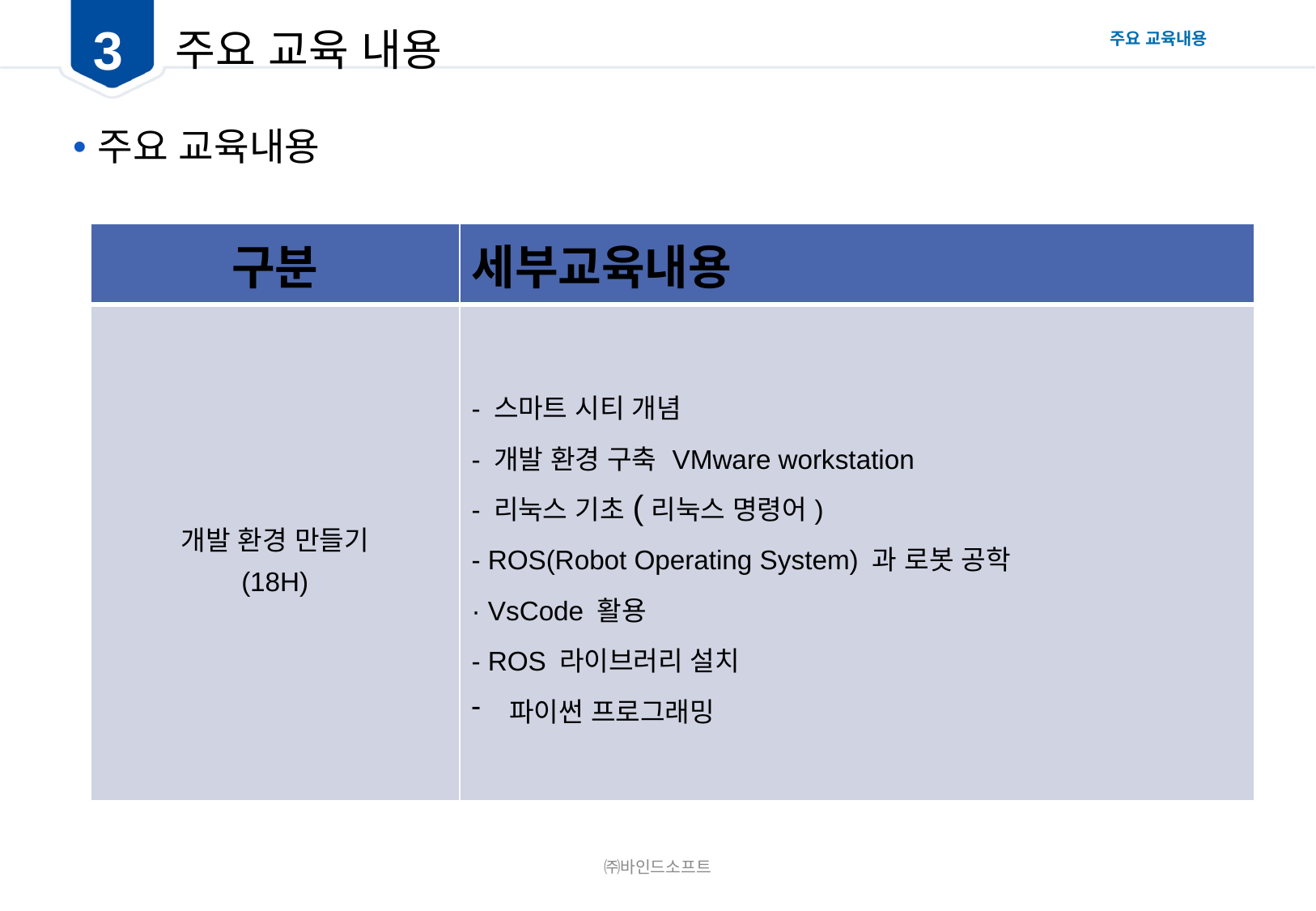

3
# 주요 교육 내용
주요 교육내용
주요 교육내용
| 구분 | 세부교육내용 |
| --- | --- |
| 개발 환경 만들기 (18H) | - 스마트 시티 개념 - 개발 환경 구축 VMware workstation - 리눅스 기초(리눅스 명령어) - ROS(Robot Operating System) 과 로봇 공학 · VsCode 활용 - ROS 라이브러리 설치 파이썬 프로그래밍 |
㈜바인드소프트